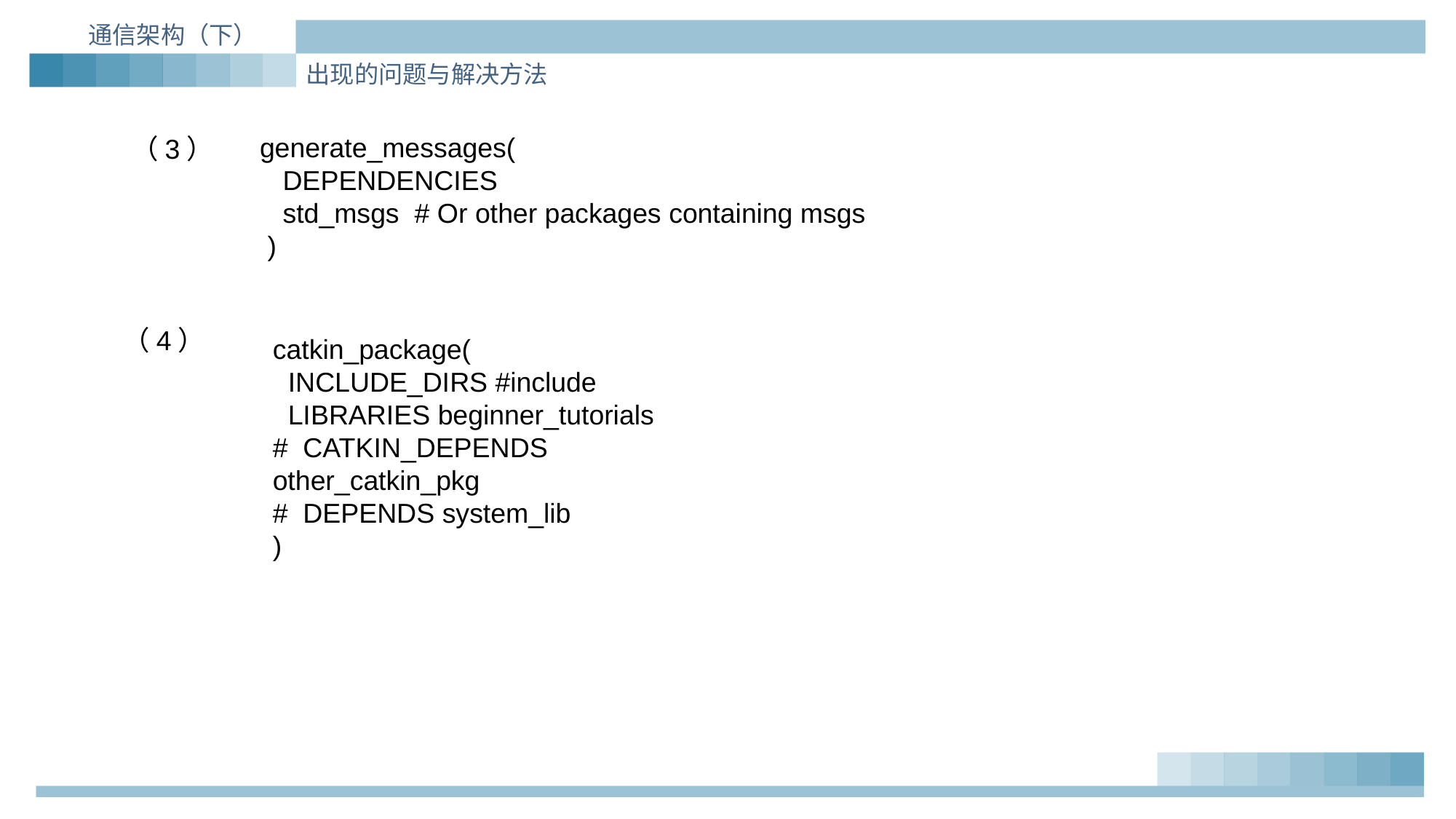

通信架构（下）
出现的问题与解决方法
generate_messages(
   DEPENDENCIES
   std_msgs  # Or other packages containing msgs
 )
（3）
（4）
catkin_package(
  INCLUDE_DIRS #include
  LIBRARIES beginner_tutorials
#  CATKIN_DEPENDS other_catkin_pkg
#  DEPENDS system_lib
)